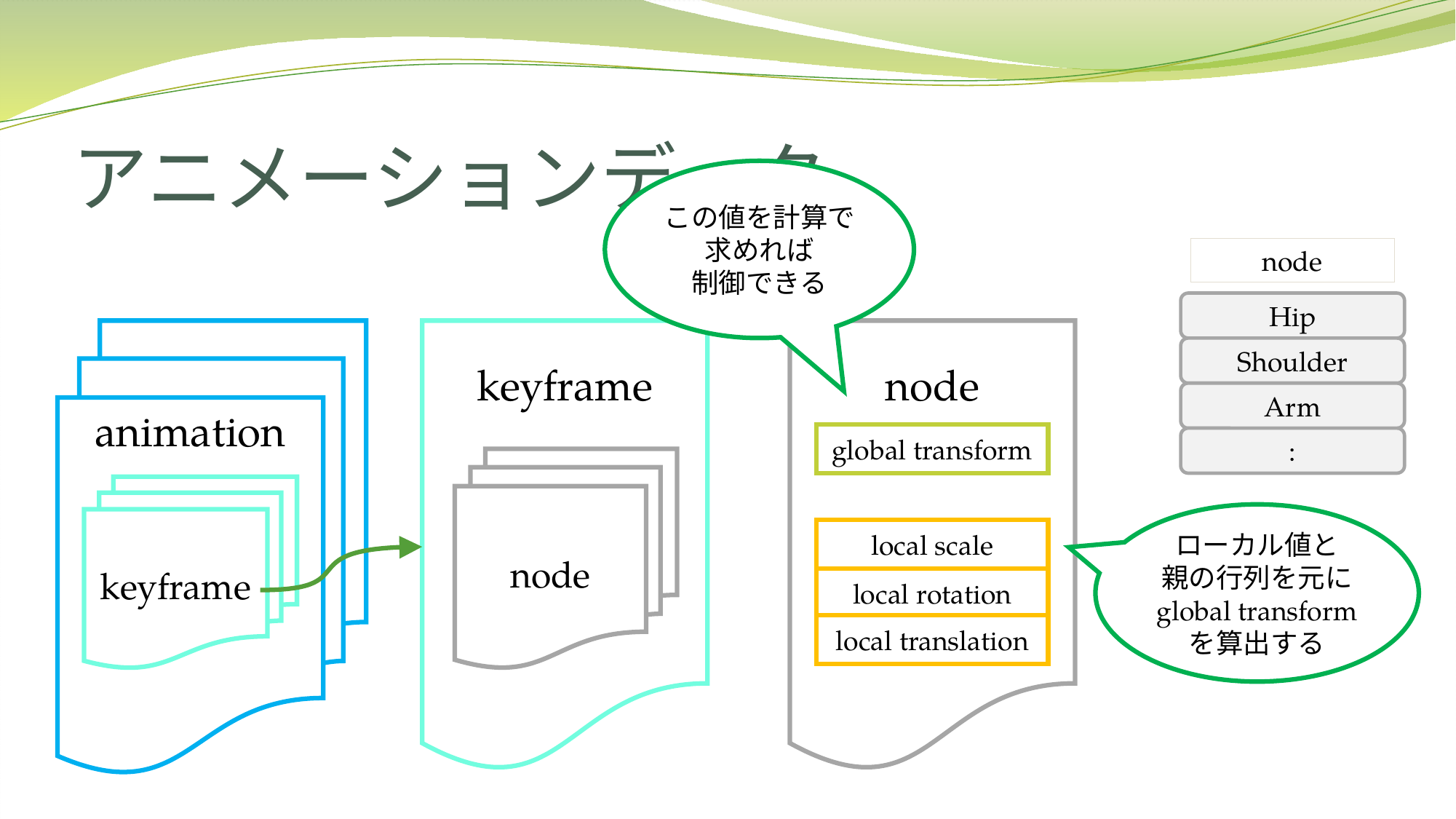

# アニメーションデータ
この値を計算で
求めれば
制御できる
node
Hip
animation

keyframe

node

Shoulder
Arm
global transform
:
node
keyframe
ローカル値と
親の行列を元に
global transform
を算出する
local scale
local rotation
local translation